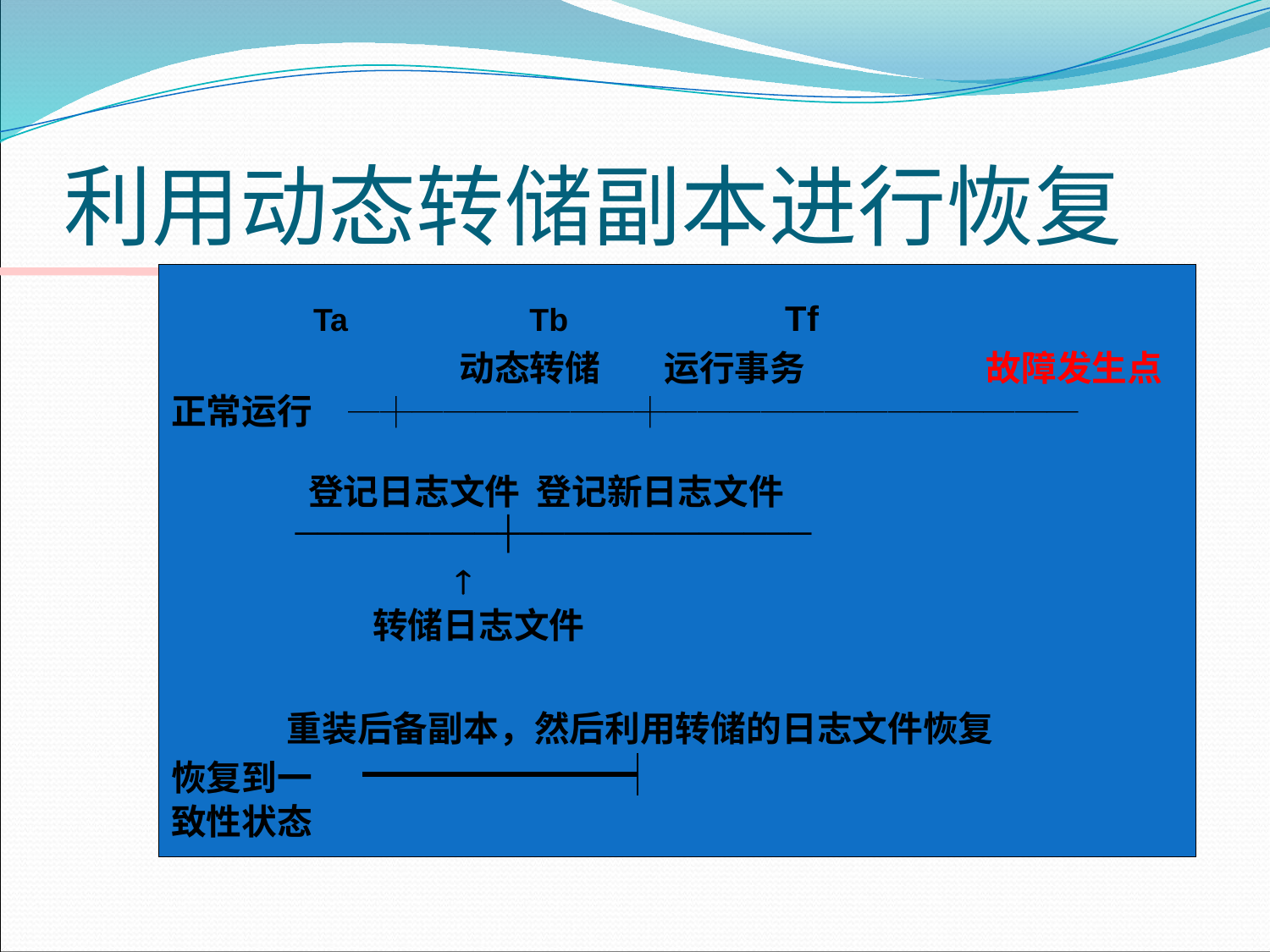

# 利用动态转储副本进行恢复
                Ta        　　　Tb                       Tf
                           动态转储          运行事务   	        故障发生点
正常运行     ─┼───────┼─────────────

                登记日志文件  登记新日志文件
              ─────────┼─────────────
                             ↑
                        转储日志文件

               重装后备副本，然后利用转储的日志文件恢复
恢复到一       ━━━━━━┥
致性状态

933